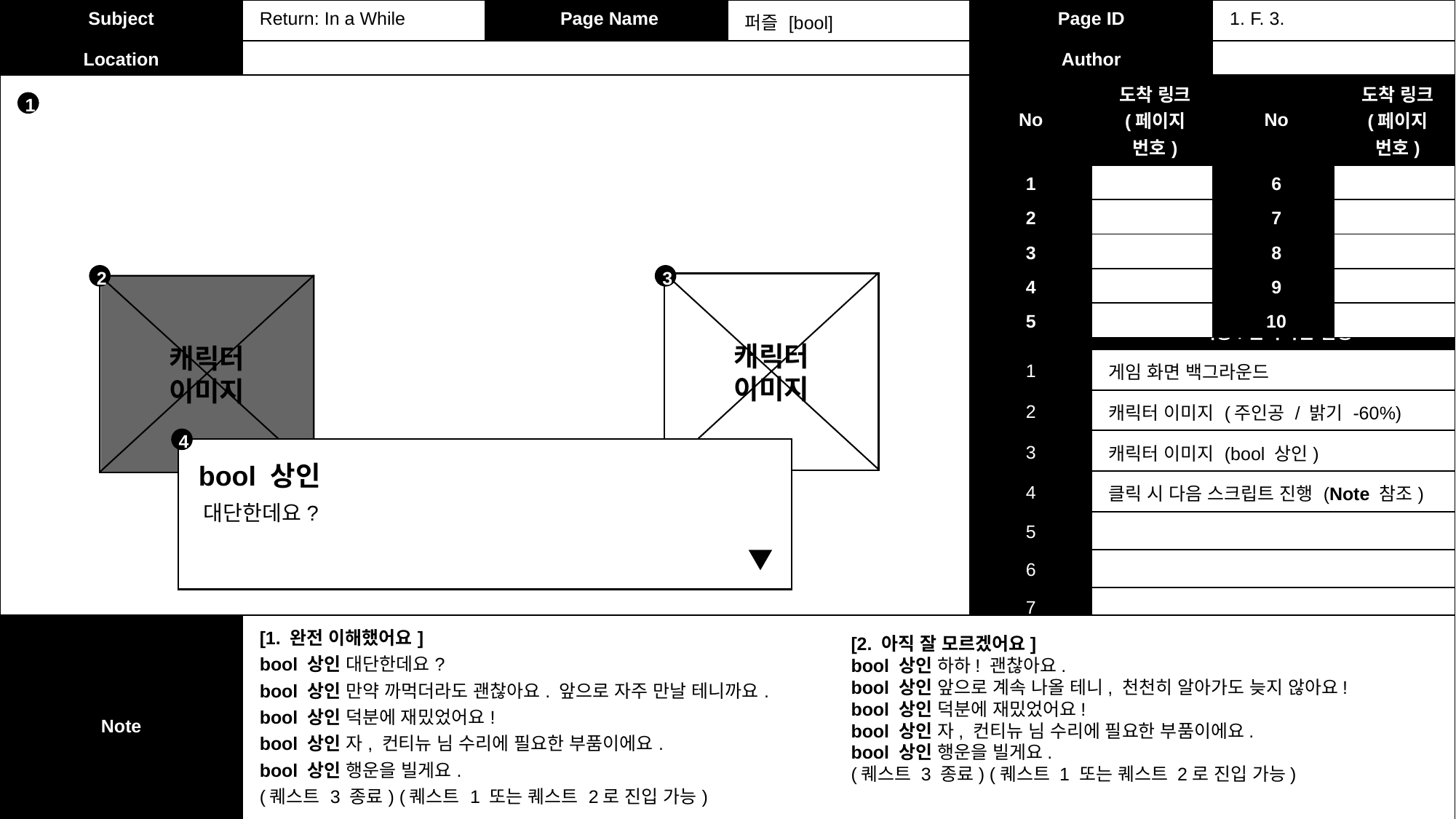

| Subject | Return: In a While | Page Name | 퍼즐 [bool] | Page ID | 1. F. 3. |
| --- | --- | --- | --- | --- | --- |
| Location |  |  |  | Author |  |

| No | 도착 링크 (페이지 번호) | No | 도착 링크 (페이지 번호) |
| --- | --- | --- | --- |
| 1 |  | 6 |  |
| 2 |  | 7 |  |
| 3 |  | 8 |  |
| 4 |  | 9 |  |
| 5 |  | 10 |  |
1
2
3

캐릭터
이미지

캐릭터
이미지
| No | 기능/인터랙션 설명 |
| --- | --- |
| 1 | 게임 화면 백그라운드 |
| 2 | 캐릭터 이미지 (주인공 / 밝기 -60%) |
| 3 | 캐릭터 이미지 (bool 상인) |
| 4 | 클릭 시 다음 스크립트 진행 (Note 참조) |
| 5 |  |
| 6 |  |
| 7 |  |
4

bool 상인
대단한데요?

| Note | [1. 완전 이해했어요] bool 상인 대단한데요? bool 상인 만약 까먹더라도 괜찮아요. 앞으로 자주 만날 테니까요. bool 상인 덕분에 재밌었어요! bool 상인 자, 컨티뉴 님 수리에 필요한 부품이에요. bool 상인 행운을 빌게요. (퀘스트 3 종료) (퀘스트 1 또는 퀘스트 2로 진입 가능) |
| --- | --- |
[2. 아직 잘 모르겠어요]
bool 상인 하하! 괜찮아요.
bool 상인 앞으로 계속 나올 테니, 천천히 알아가도 늦지 않아요!
bool 상인 덕분에 재밌었어요!
bool 상인 자, 컨티뉴 님 수리에 필요한 부품이에요.
bool 상인 행운을 빌게요.
(퀘스트 3 종료) (퀘스트 1 또는 퀘스트 2로 진입 가능)